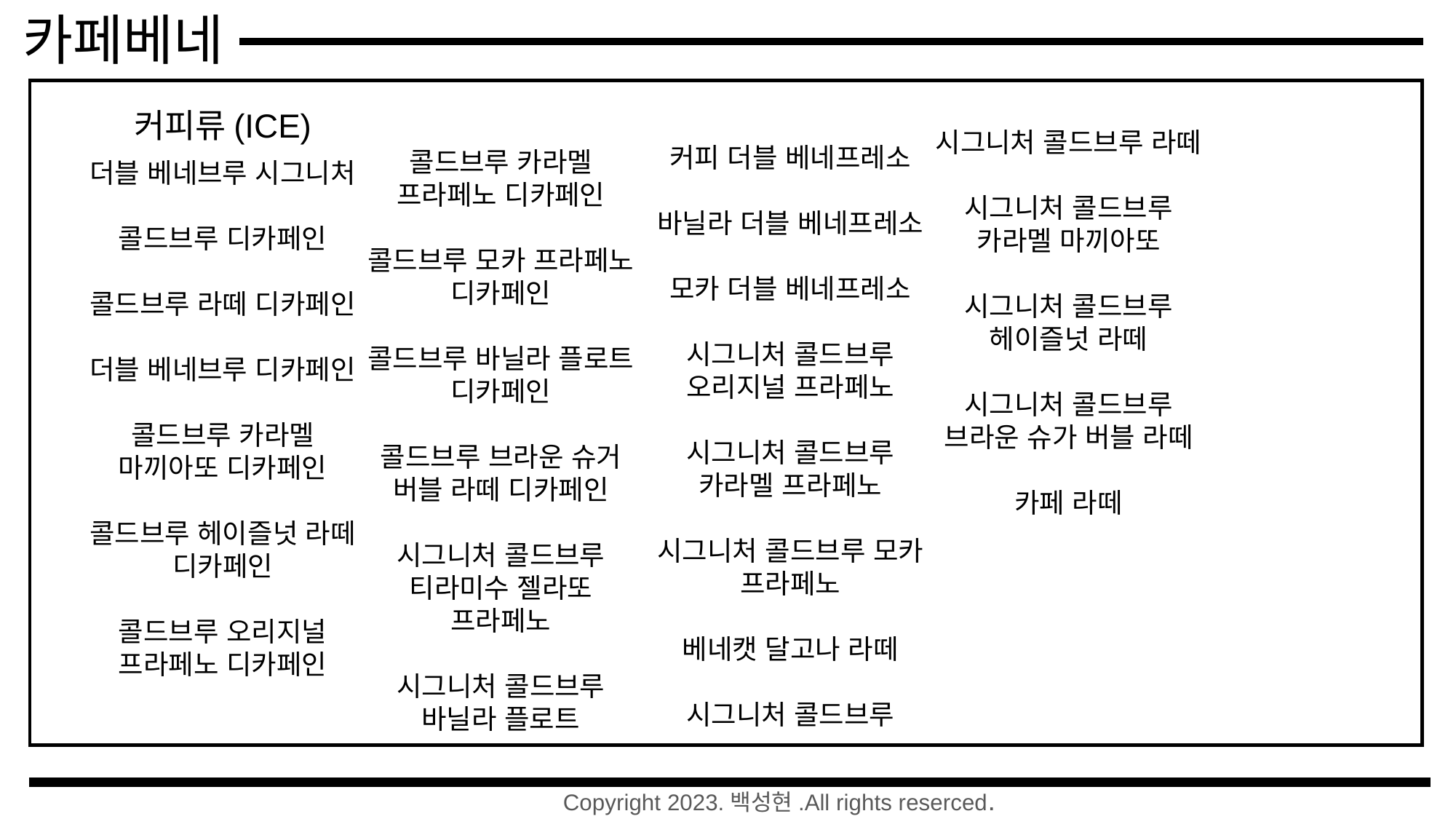

카페베네

커피류(ICE)
시그니처 콜드브루 라떼

시그니처 콜드브루 카라멜 마끼아또

시그니처 콜드브루 헤이즐넛 라떼

시그니처 콜드브루 브라운 슈가 버블 라떼

카페 라떼
커피 더블 베네프레소

바닐라 더블 베네프레소

모카 더블 베네프레소

시그니처 콜드브루 오리지널 프라페노

시그니처 콜드브루 카라멜 프라페노

시그니처 콜드브루 모카 프라페노

베네캣 달고나 라떼

시그니처 콜드브루

콜드브루 카라멜 프라페노 디카페인

콜드브루 모카 프라페노 디카페인

콜드브루 바닐라 플로트 디카페인

콜드브루 브라운 슈거 버블 라떼 디카페인

시그니처 콜드브루 티라미수 젤라또 프라페노

시그니처 콜드브루 바닐라 플로트
더블 베네브루 시그니처

콜드브루 디카페인

콜드브루 라떼 디카페인

더블 베네브루 디카페인

콜드브루 카라멜 마끼아또 디카페인

콜드브루 헤이즐넛 라떼 디카페인

콜드브루 오리지널 프라페노 디카페인

Copyright 2023.백성현.All rights reserced.